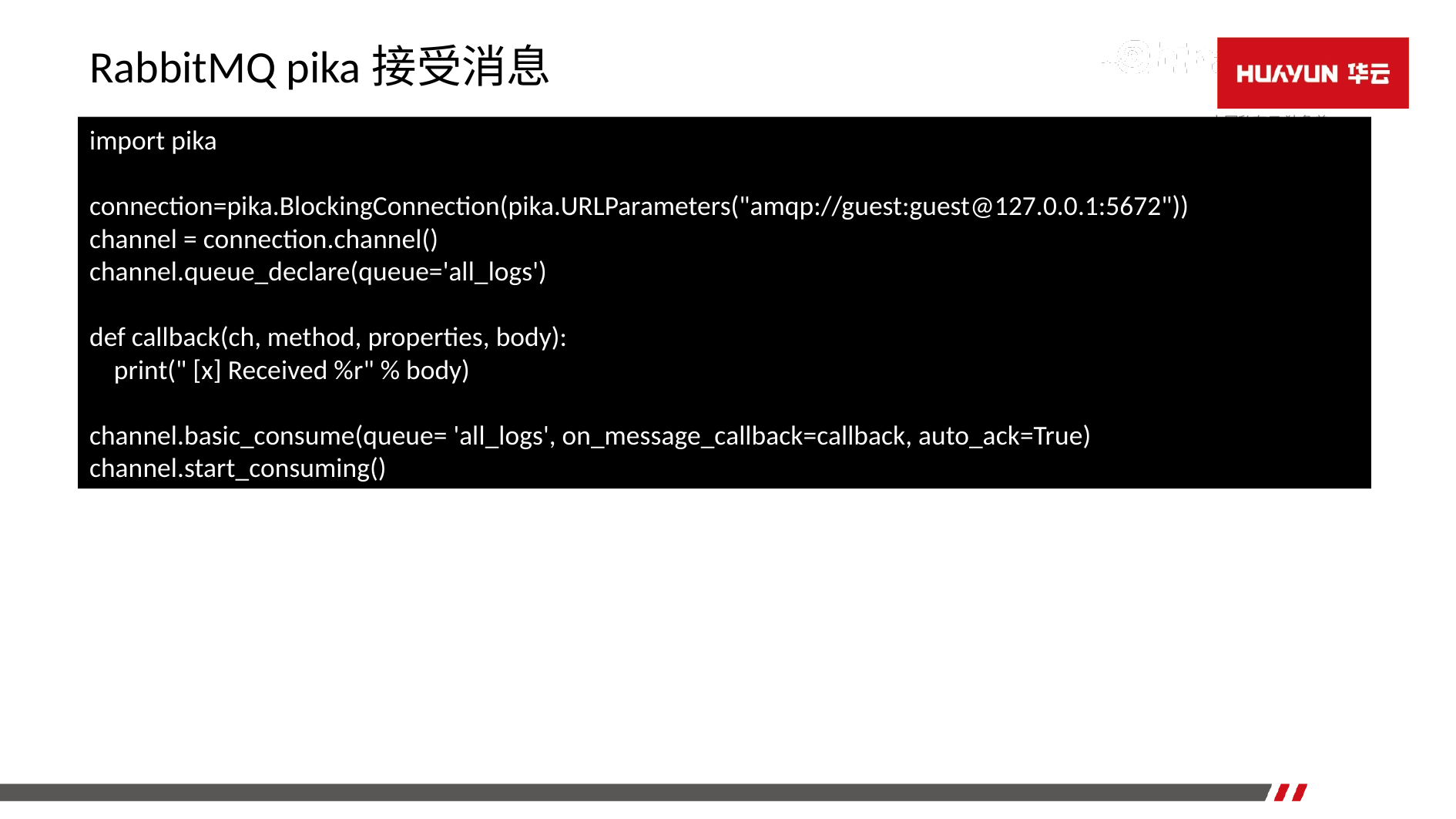

# RabbitMQ pika接受消息
import pika

connection=pika.BlockingConnection(pika.URLParameters("amqp://guest:guest@127.0.0.1:5672"))
channel = connection.channel()
channel.queue_declare(queue='all_logs')

def callback(ch, method, properties, body):
    print(" [x] Received %r" % body)

channel.basic_consume(queue= 'all_logs', on_message_callback=callback, auto_ack=True)
channel.start_consuming()